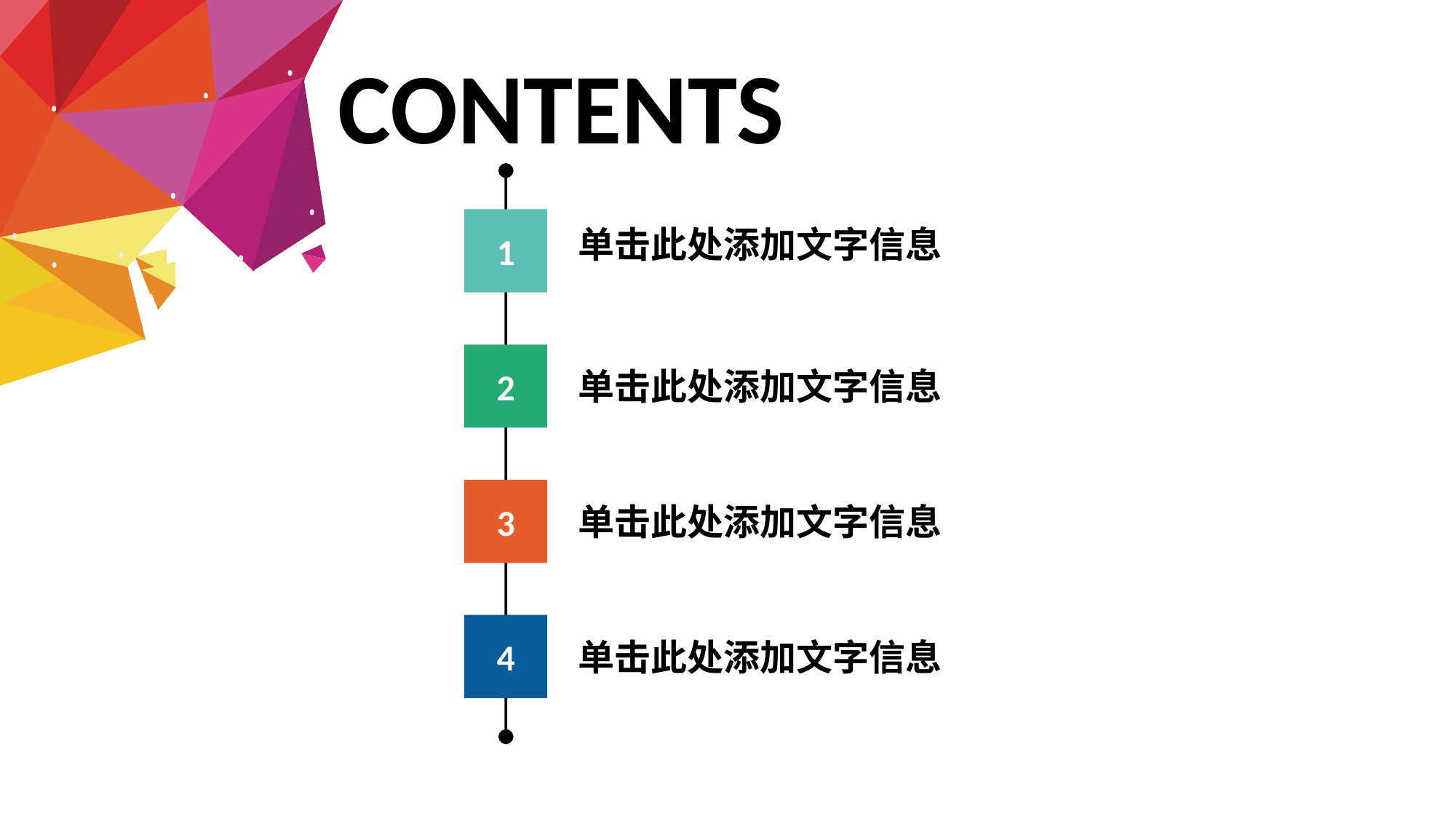

CONTENTS

1
单击此处添加文字信息
2
单击此处添加文字信息
3
单击此处添加文字信息
4
单击此处添加文字信息